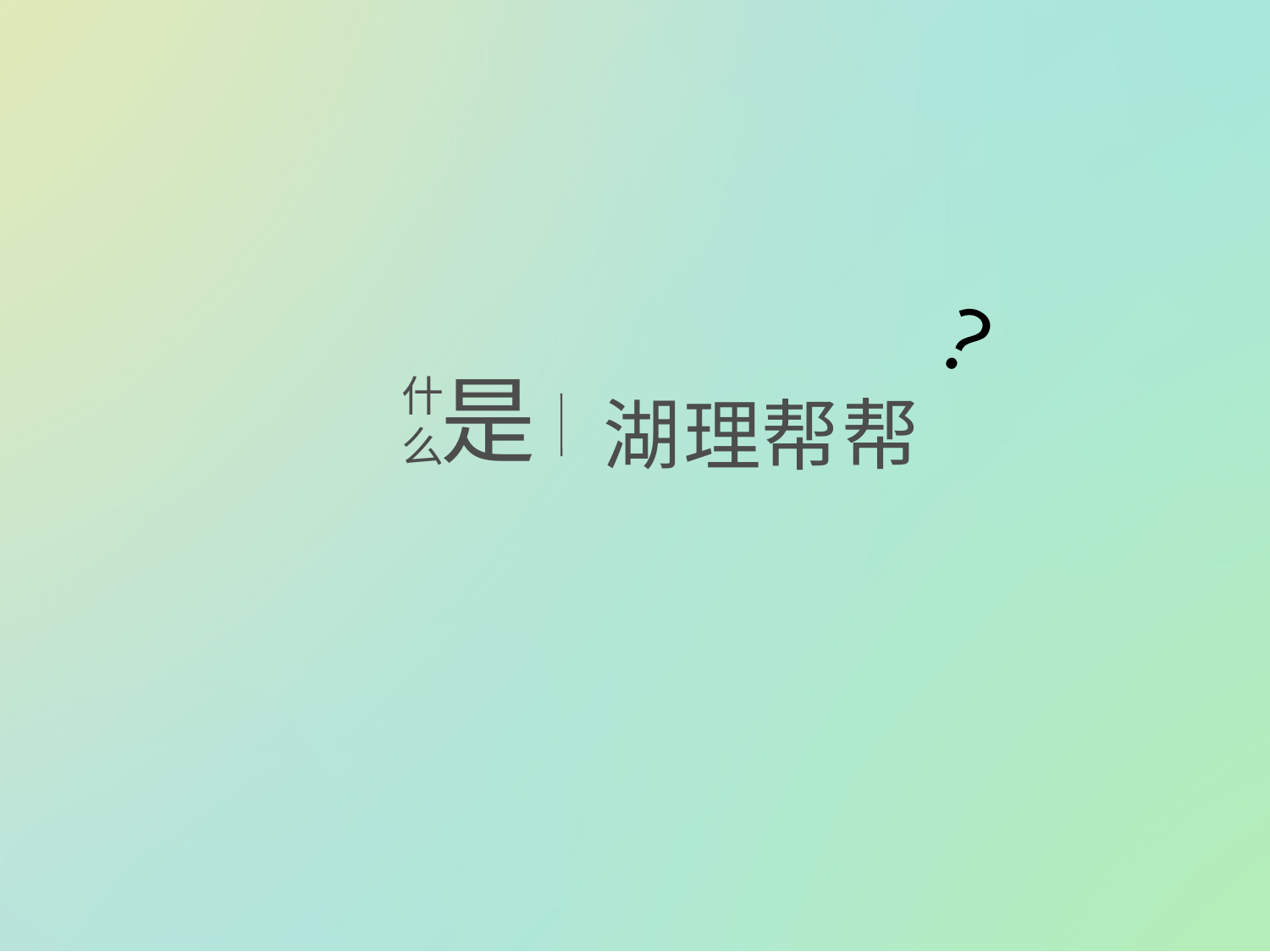

？
是
什么
湖
帮
理
帮